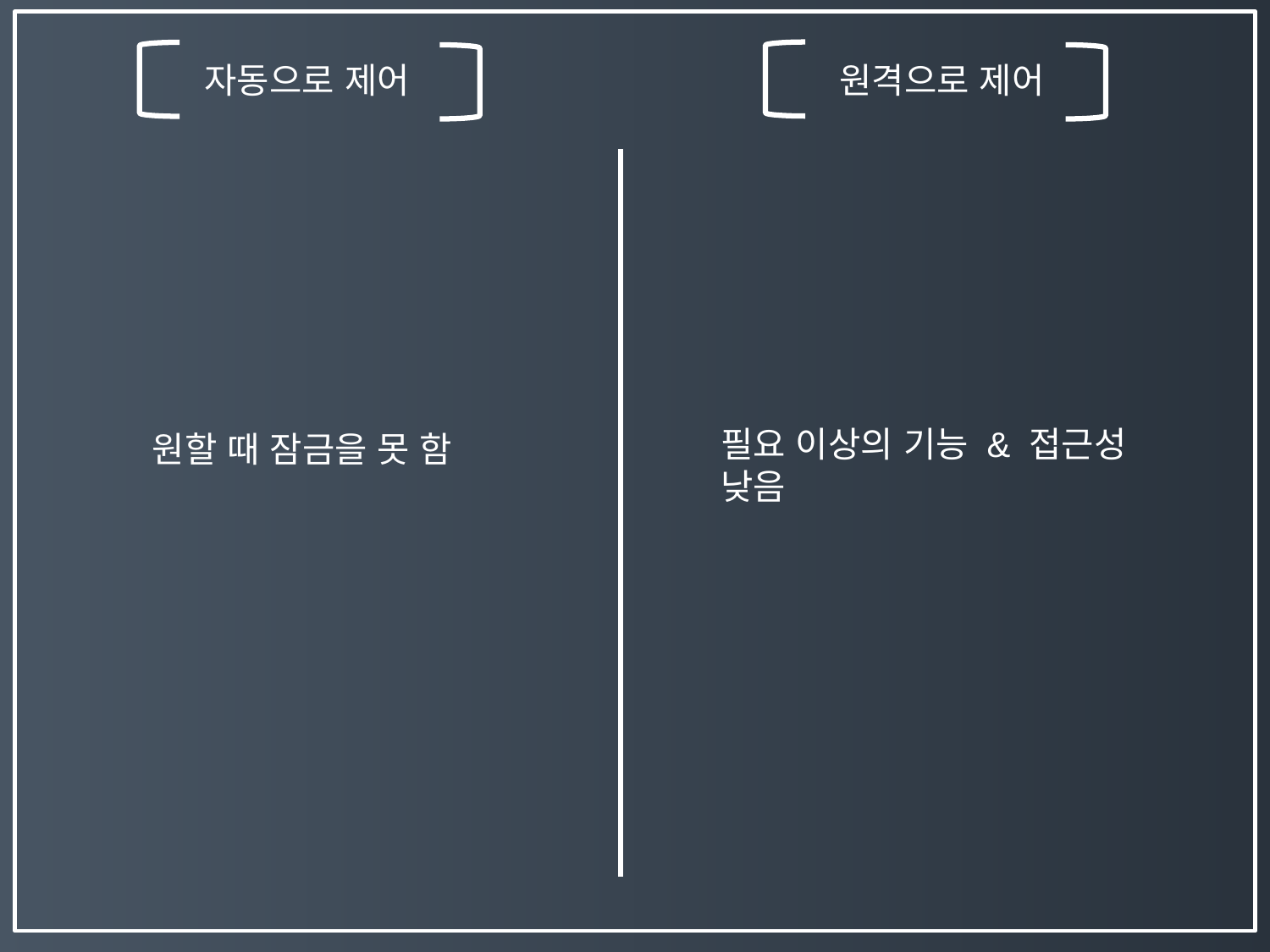

자동으로 제어
원격으로 제어
필요 이상의 기능 & 접근성 낮음
원할 때 잠금을 못 함